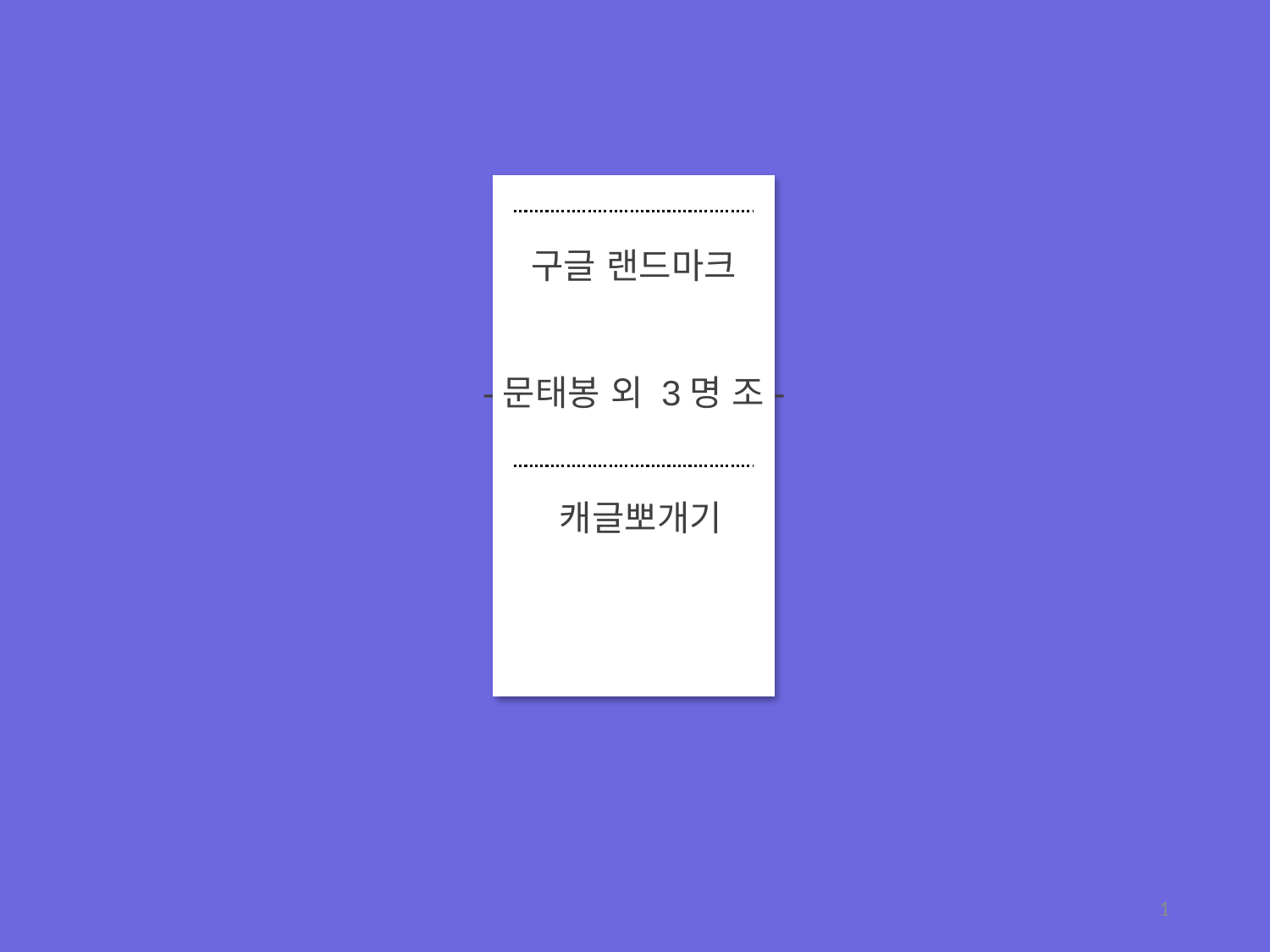

구글 랜드마크

-문태봉 외 3명 조-
캐글뽀개기
1